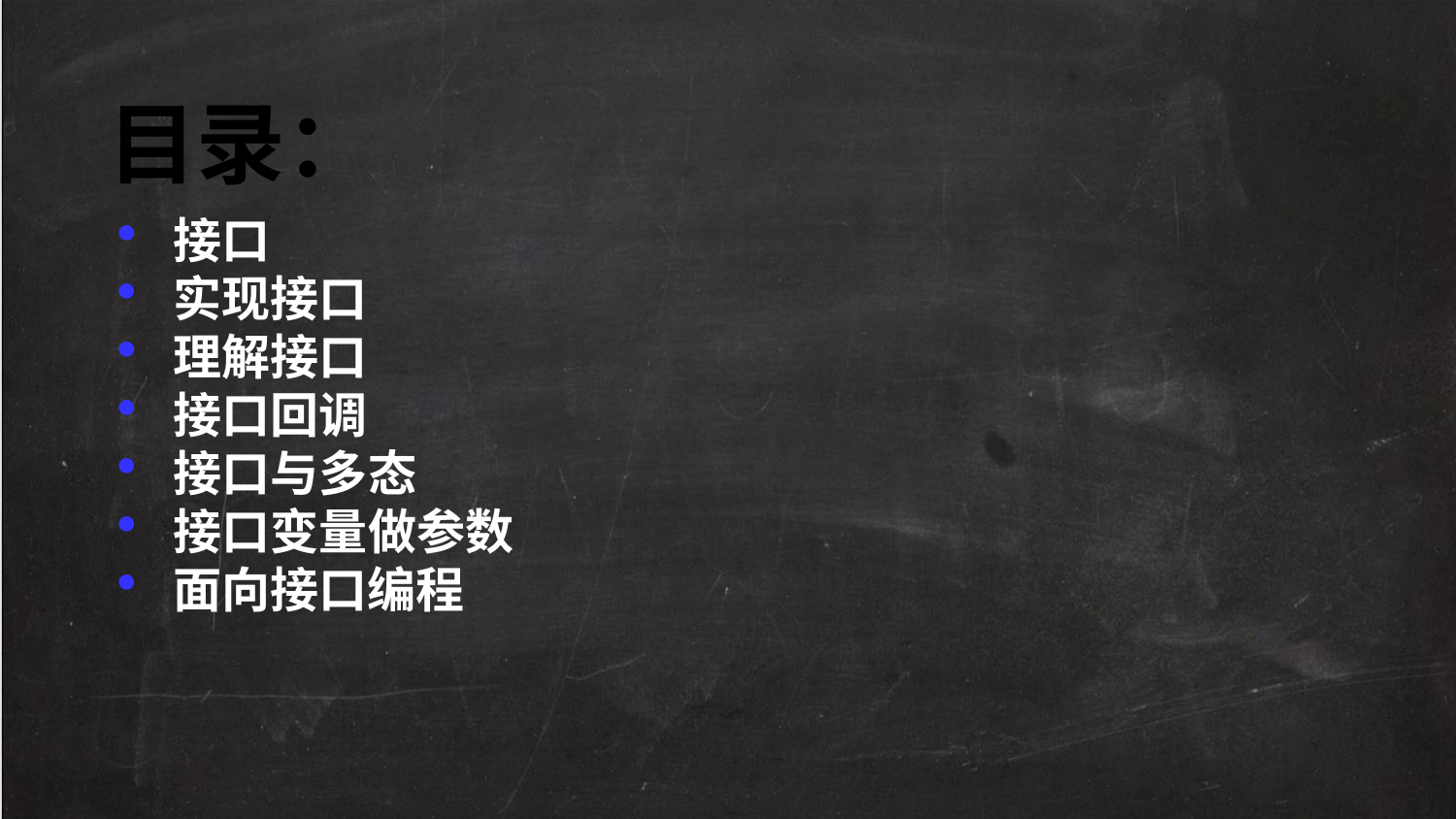

目录：
 接口
 实现接口
 理解接口
 接口回调
 接口与多态
 接口变量做参数
 面向接口编程